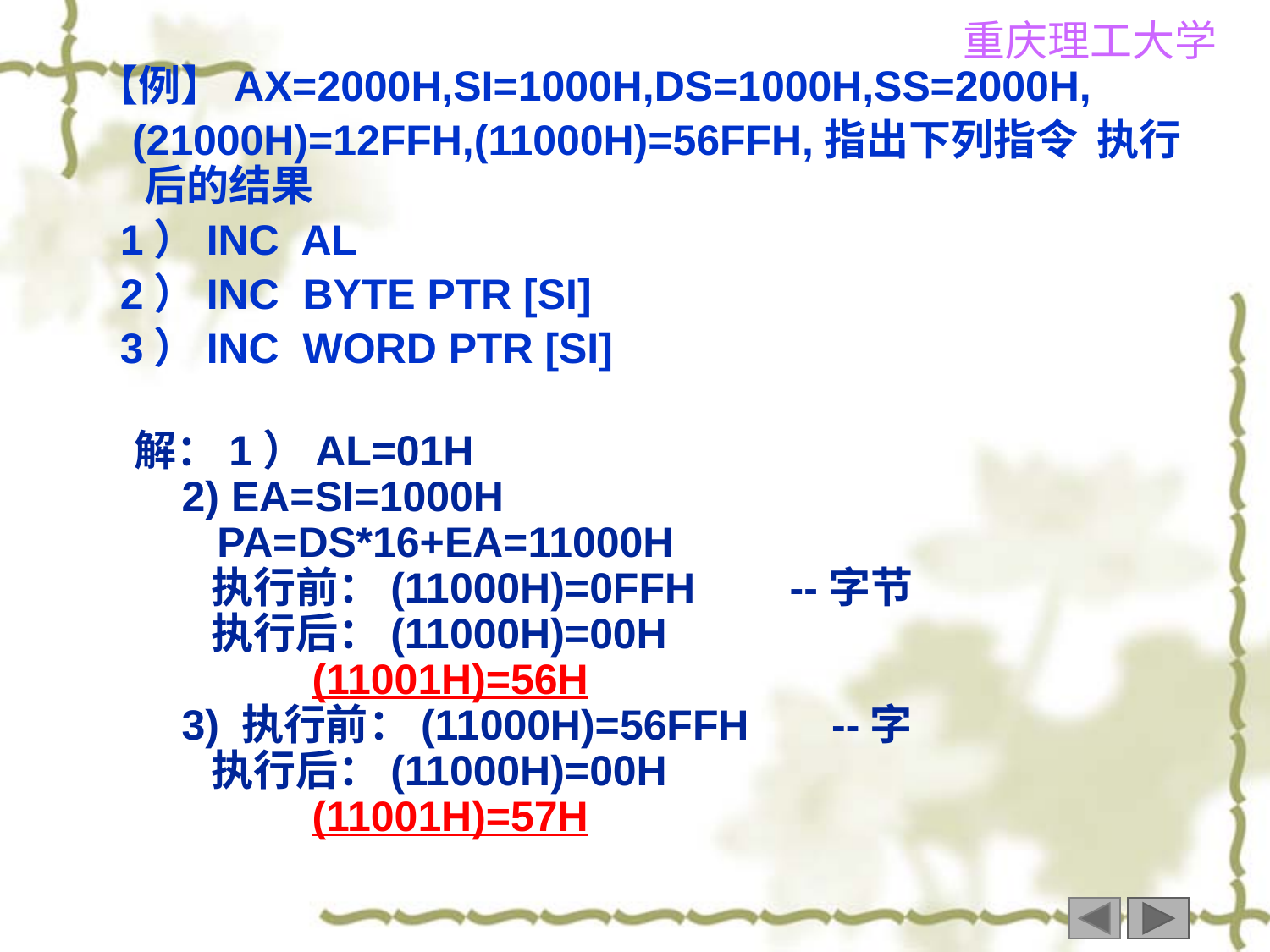

【例】AX=2000H,SI=1000H,DS=1000H,SS=2000H,
   (21000H)=12FFH,(11000H)=56FFH,指出下列指令  执行后的结果
  1）INC  AL
  2）INC  BYTE PTR [SI]
  3）INC  WORD PTR [SI]
解：1）AL=01H
    2) EA=SI=1000H
       PA=DS*16+EA=11000H
       执行前：(11000H)=0FFH        --字节
       执行后：(11000H)=00H
               (11001H)=56H
    3) 执行前：(11000H)=56FFH       --字
       执行后：(11000H)=00H
               (11001H)=57H